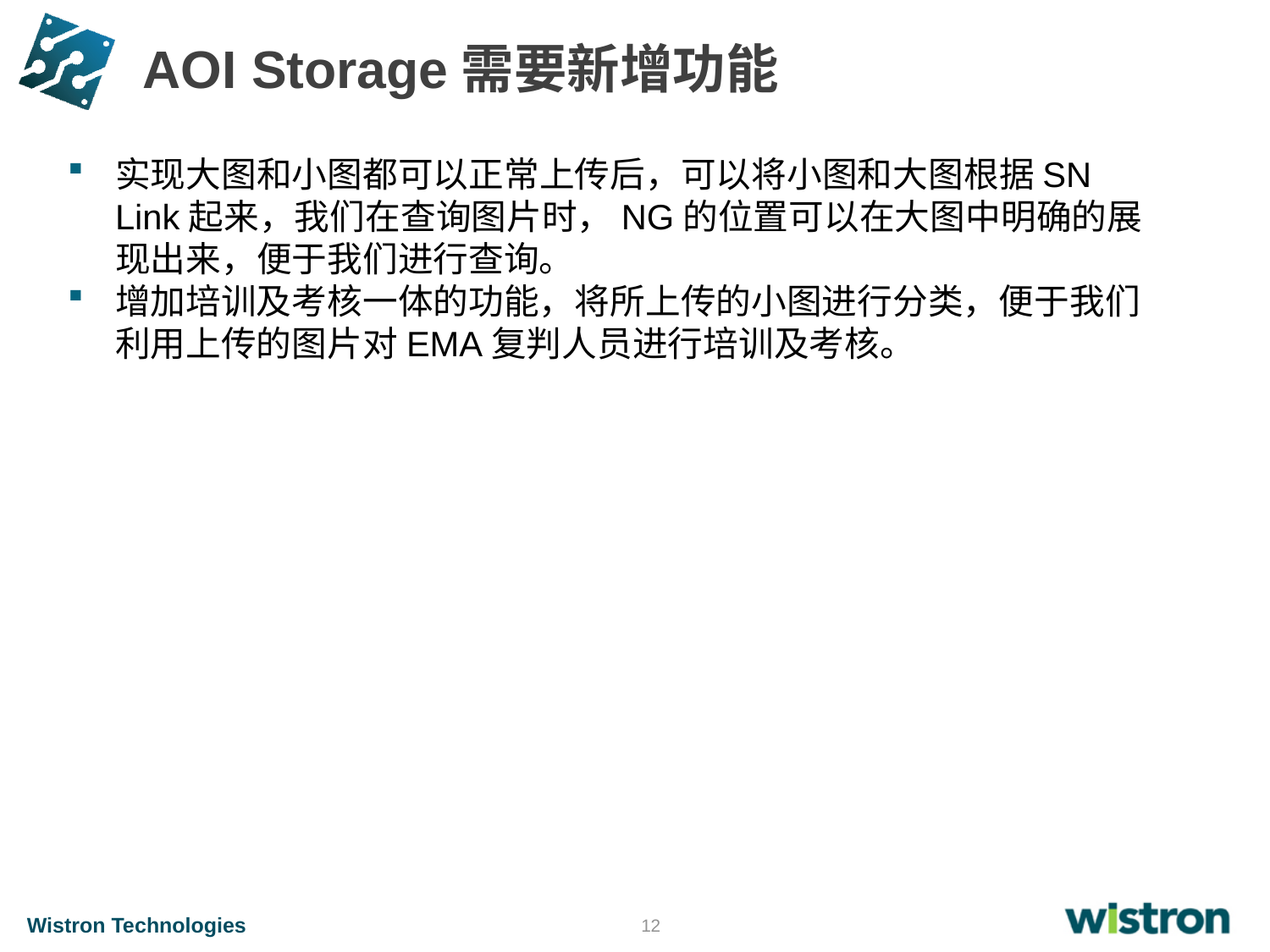

# AOI Storage需要新增功能
实现大图和小图都可以正常上传后，可以将小图和大图根据SN Link起来，我们在查询图片时，NG的位置可以在大图中明确的展现出来，便于我们进行查询。
增加培训及考核一体的功能，将所上传的小图进行分类，便于我们利用上传的图片对EMA复判人员进行培训及考核。

12